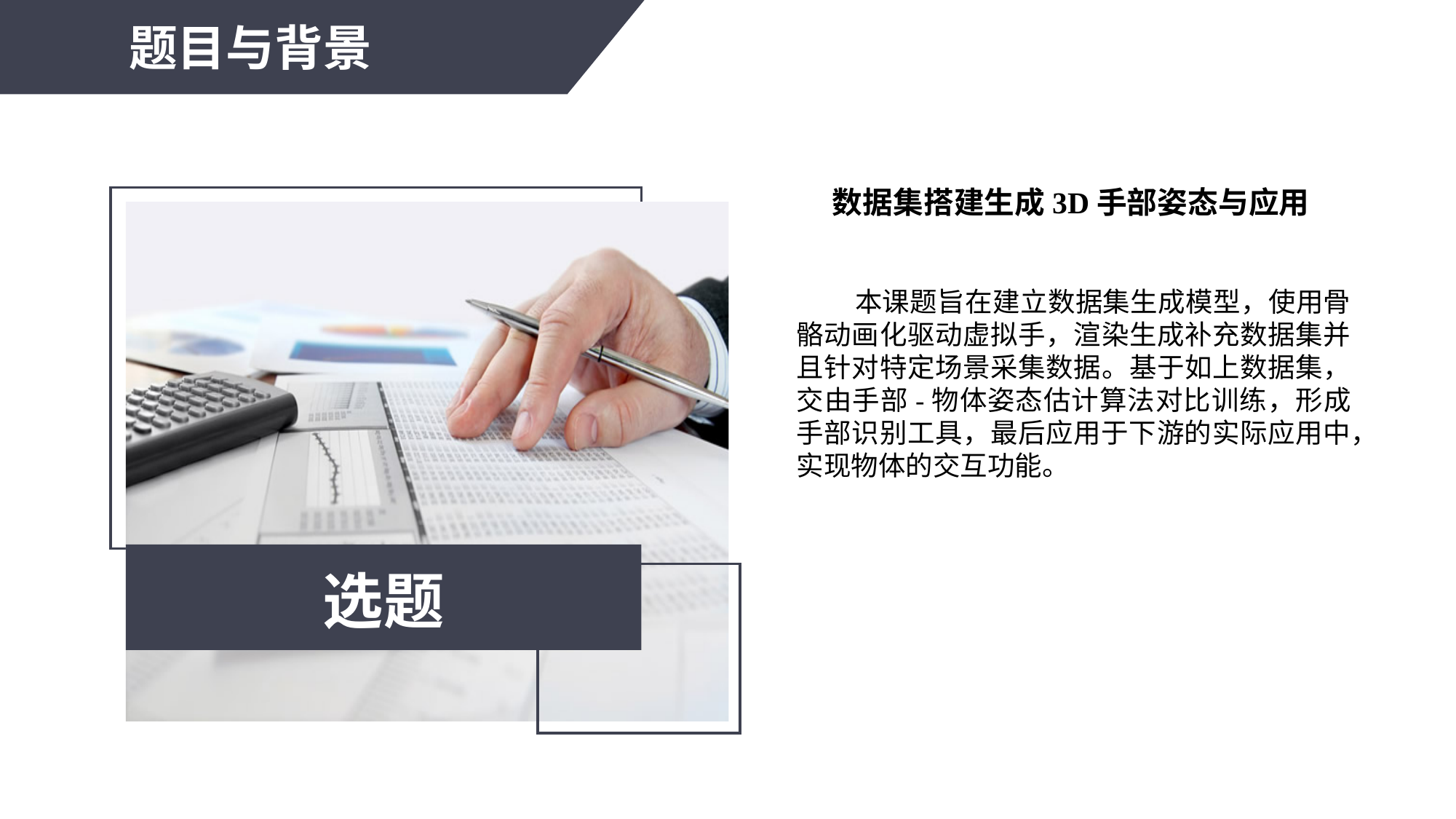

题目与背景
数据集搭建生成3D手部姿态与应用

   本课题旨在建立数据集生成模型，使用骨骼动画化驱动虚拟手，渲染生成补充数据集并且针对特定场景采集数据。基于如上数据集，交由手部-物体姿态估计算法对比训练，形成手部识别工具，最后应用于下游的实际应用中，实现物体的交互功能。

选题